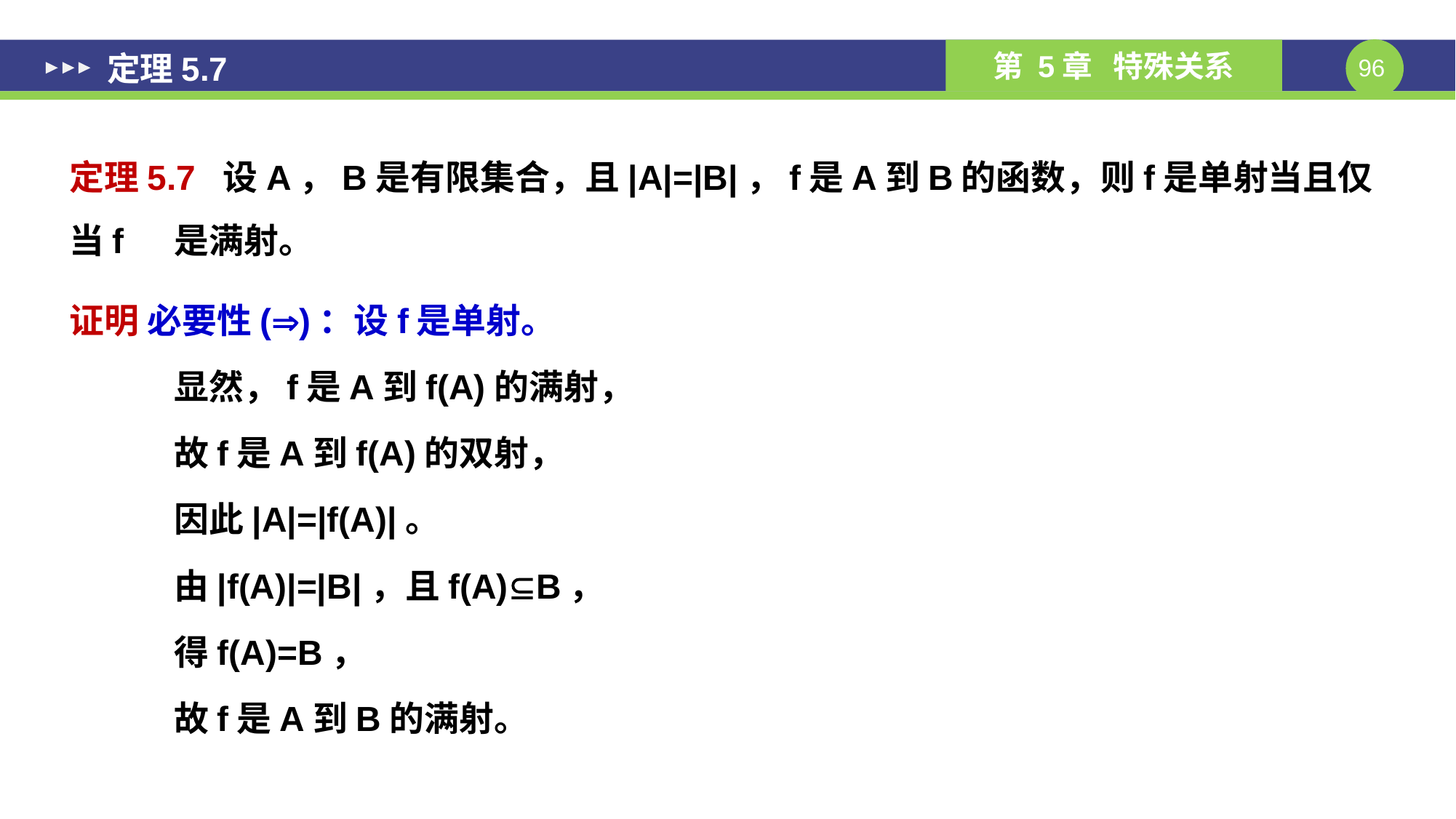

# 定理5.7
定理5.7  设A，B是有限集合，且|A|=|B|，f是A到B的函数，则f是单射当且仅当f	是满射。
证明 必要性(⇒)：设f是单射。
	显然，f是A到f(A)的满射，
	故f是A到f(A)的双射，
	因此|A|=|f(A)|。
	由|f(A)|=|B|，且f(A)⊆B，
	得f(A)=B，
	故f是A到B的满射。